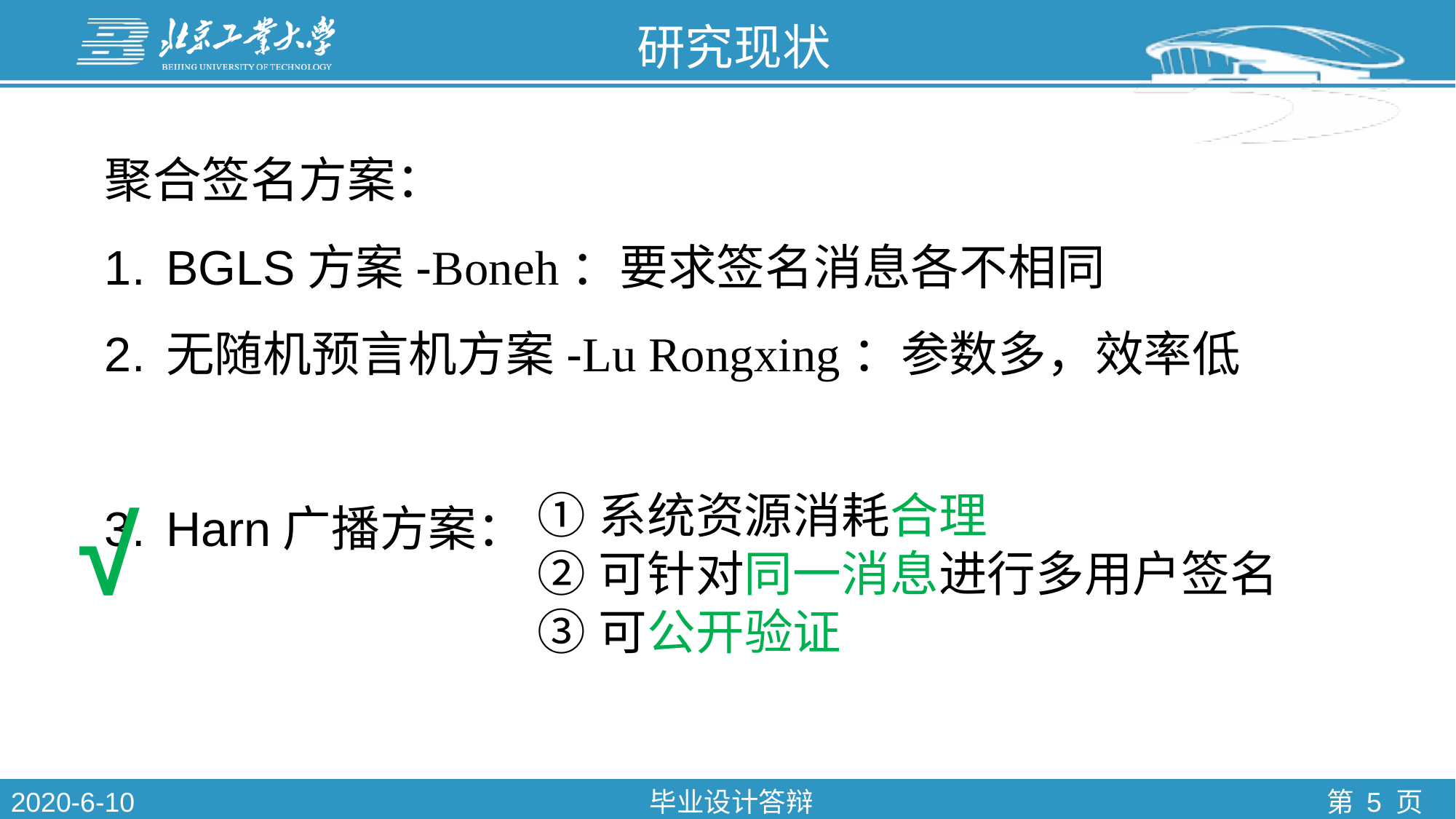

研究现状
聚合签名方案：
BGLS方案-Boneh：要求签名消息各不相同
无随机预言机方案-Lu Rongxing：参数多，效率低

Harn广播方案：

√
系统资源消耗合理
可针对同一消息进行多用户签名
可公开验证
2020-6-10
毕业设计答辩
第 5 页